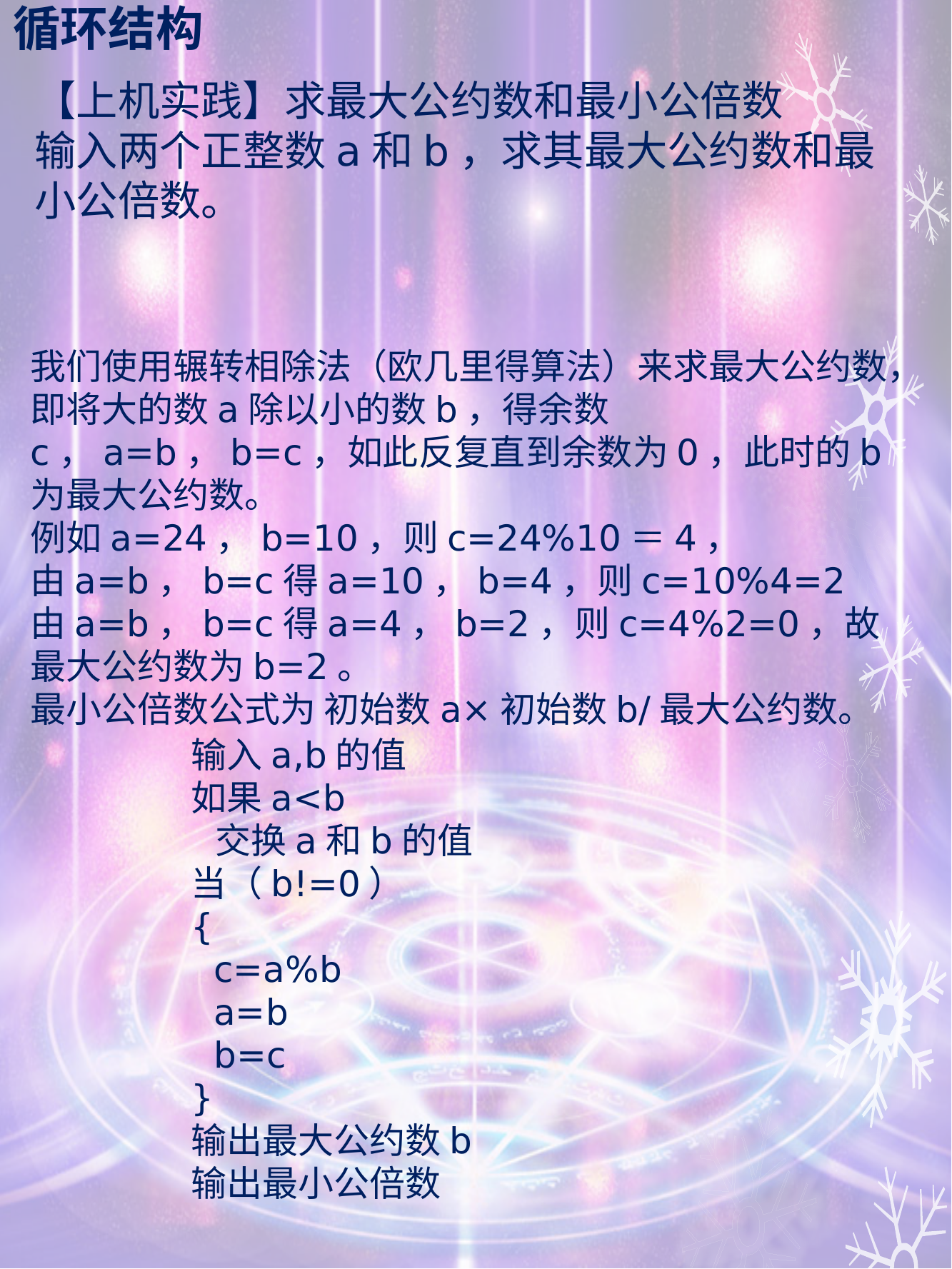

# 循环结构
【上机实践】求最大公约数和最小公倍数
输入两个正整数a和b，求其最大公约数和最小公倍数。

我们使用辗转相除法（欧几里得算法）来求最大公约数，即将大的数a除以小的数b，得余数c，a=b，b=c，如此反复直到余数为0，此时的b为最大公约数。
例如a=24，b=10，则c=24%10＝4，
由a=b，b=c得a=10，b=4，则c=10%4=2
由a=b，b=c得a=4，b=2，则c=4%2=0，故最大公约数为b=2。
最小公倍数公式为 初始数a×初始数b/最大公约数。
输入a,b的值
如果a<b
  交换a和b的值
当（b!=0）
{
  c=a%b
  a=b
  b=c
}
输出最大公约数b
输出最小公倍数